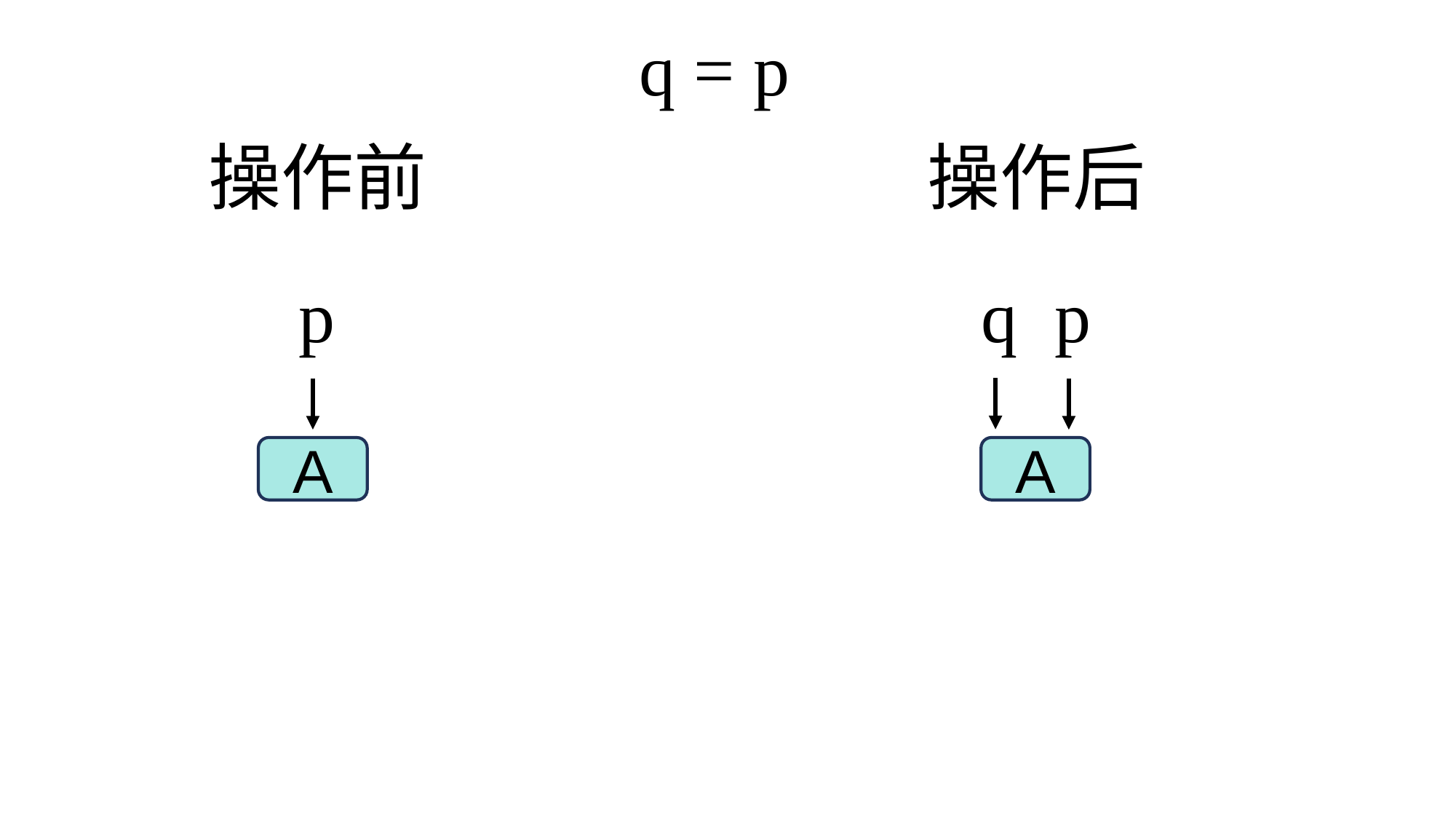

下面是一些常见操作的可视化
q = p
操作前
操作后
q
p
p
A
A